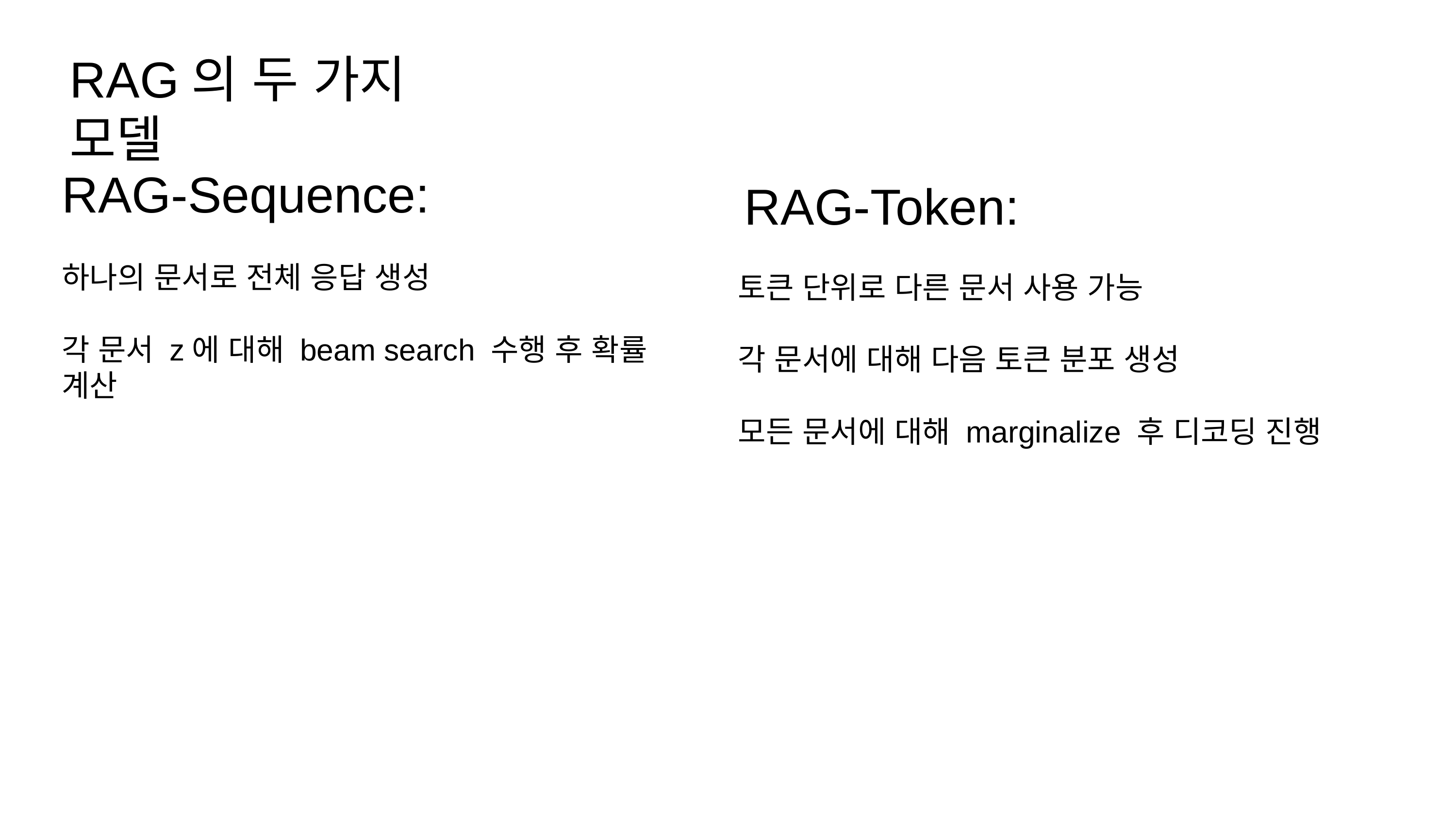

RAG의 두 가지 모델
RAG-Sequence:
RAG-Token:
하나의 문서로 전체 응답 생성

각 문서 z에 대해 beam search 수행 후 확률 계산
토큰 단위로 다른 문서 사용 가능

각 문서에 대해 다음 토큰 분포 생성

모든 문서에 대해 marginalize 후 디코딩 진행